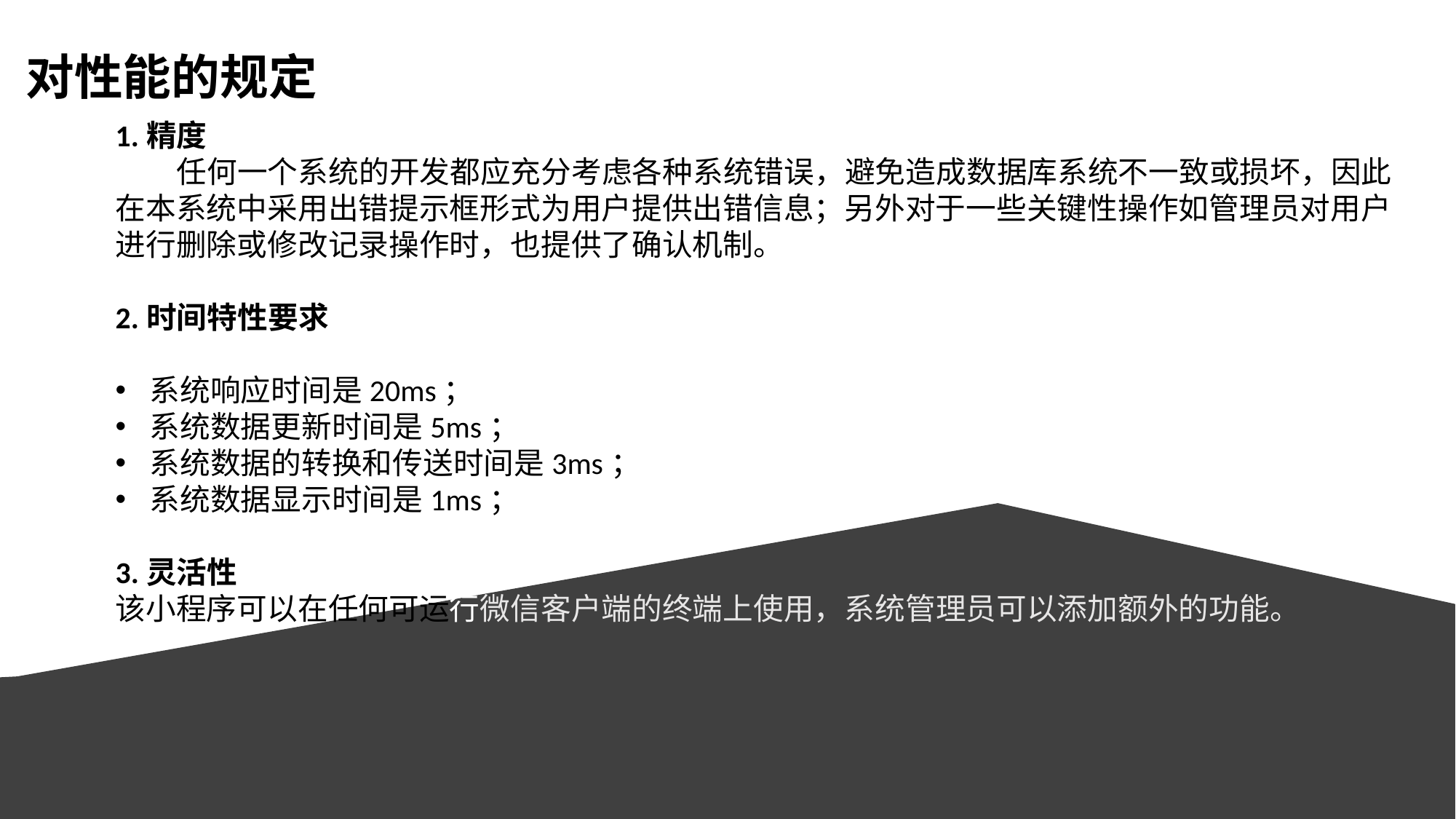

对性能的规定
1.精度
        任何一个系统的开发都应充分考虑各种系统错误，避免造成数据库系统不一致或损坏，因此在本系统中采用出错提示框形式为用户提供出错信息；另外对于一些关键性操作如管理员对用户进行删除或修改记录操作时，也提供了确认机制。

2.时间特性要求

系统响应时间是20ms；
系统数据更新时间是5ms；
系统数据的转换和传送时间是3ms；
系统数据显示时间是1ms；

3.灵活性
该小程序可以在任何可运行微信客户端的终端上使用，系统管理员可以添加额外的功能。